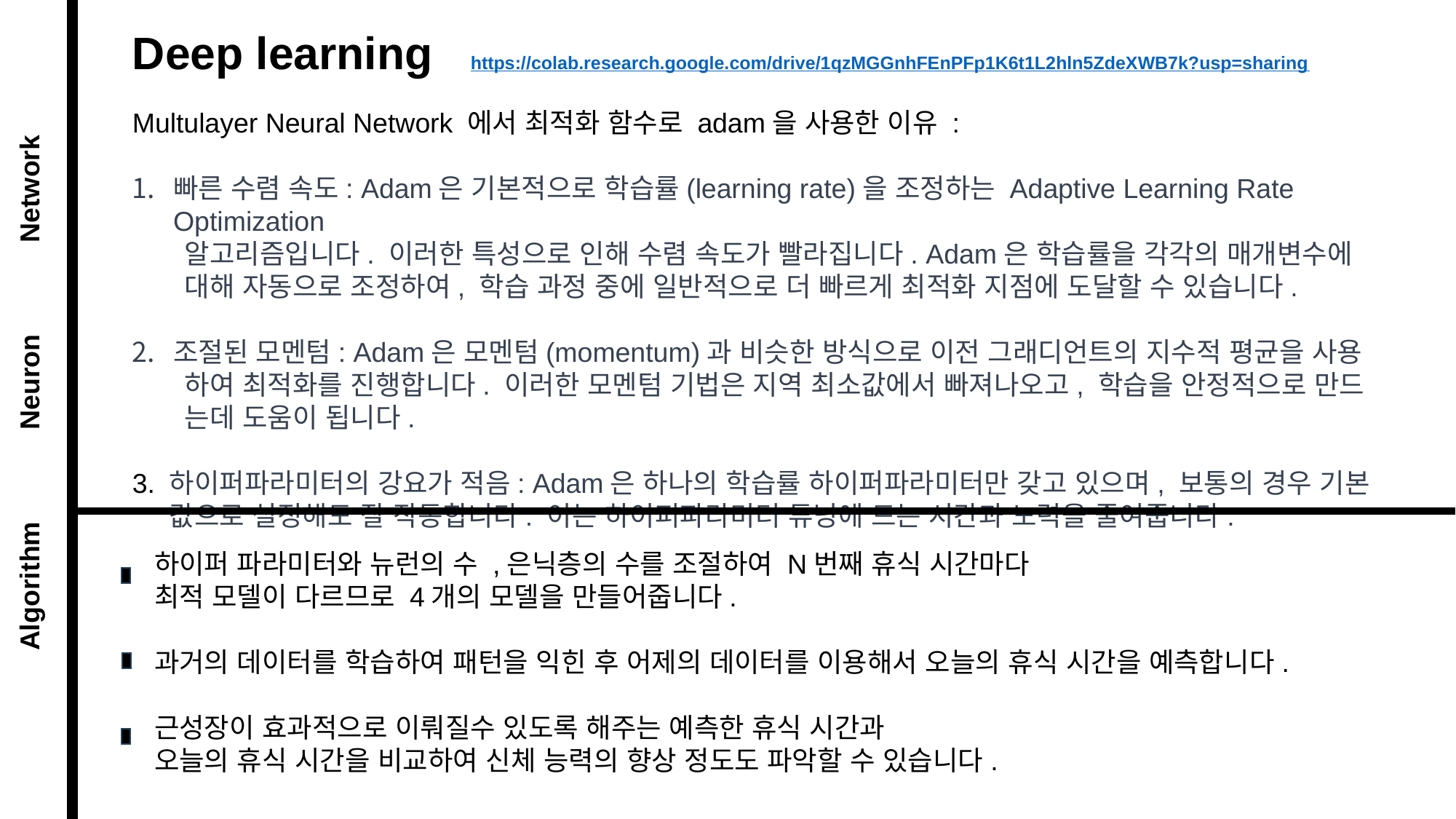

Deep learning   https://colab.research.google.com/drive/1qzMGGnhFEnPFp1K6t1L2hln5ZdeXWB7k?usp=sharing
Algorithm            Neuron            Network
Multulayer Neural Network 에서 최적화 함수로 adam을 사용한 이유 :

빠른 수렴 속도: Adam은 기본적으로 학습률(learning rate)을 조정하는 Adaptive Learning Rate Optimization
      알고리즘입니다. 이러한 특성으로 인해 수렴 속도가 빨라집니다. Adam은 학습률을 각각의 매개변수에
      대해 자동으로 조정하여, 학습 과정 중에 일반적으로 더 빠르게 최적화 지점에 도달할 수 있습니다.

조절된 모멘텀: Adam은 모멘텀(momentum)과 비슷한 방식으로 이전 그래디언트의 지수적 평균을 사용
      하여 최적화를 진행합니다. 이러한 모멘텀 기법은 지역 최소값에서 빠져나오고, 학습을 안정적으로 만드
      는데 도움이 됩니다.

3. 하이퍼파라미터의 강요가 적음: Adam은 하나의 학습률 하이퍼파라미터만 갖고 있으며, 보통의 경우 기본
    값으로 설정해도 잘 작동합니다. 이는 하이퍼파라미터 튜닝에 드는 시간과 노력을 줄여줍니다.

하이퍼 파라미터와 뉴런의 수 ,은닉층의 수를 조절하여 N번째 휴식 시간마다
최적 모델이 다르므로 4개의 모델을 만들어줍니다.

과거의 데이터를 학습하여 패턴을 익힌 후 어제의 데이터를 이용해서 오늘의 휴식 시간을 예측합니다.

근성장이 효과적으로 이뤄질수 있도록 해주는 예측한 휴식 시간과
오늘의 휴식 시간을 비교하여 신체 능력의 향상 정도도 파악할 수 있습니다.